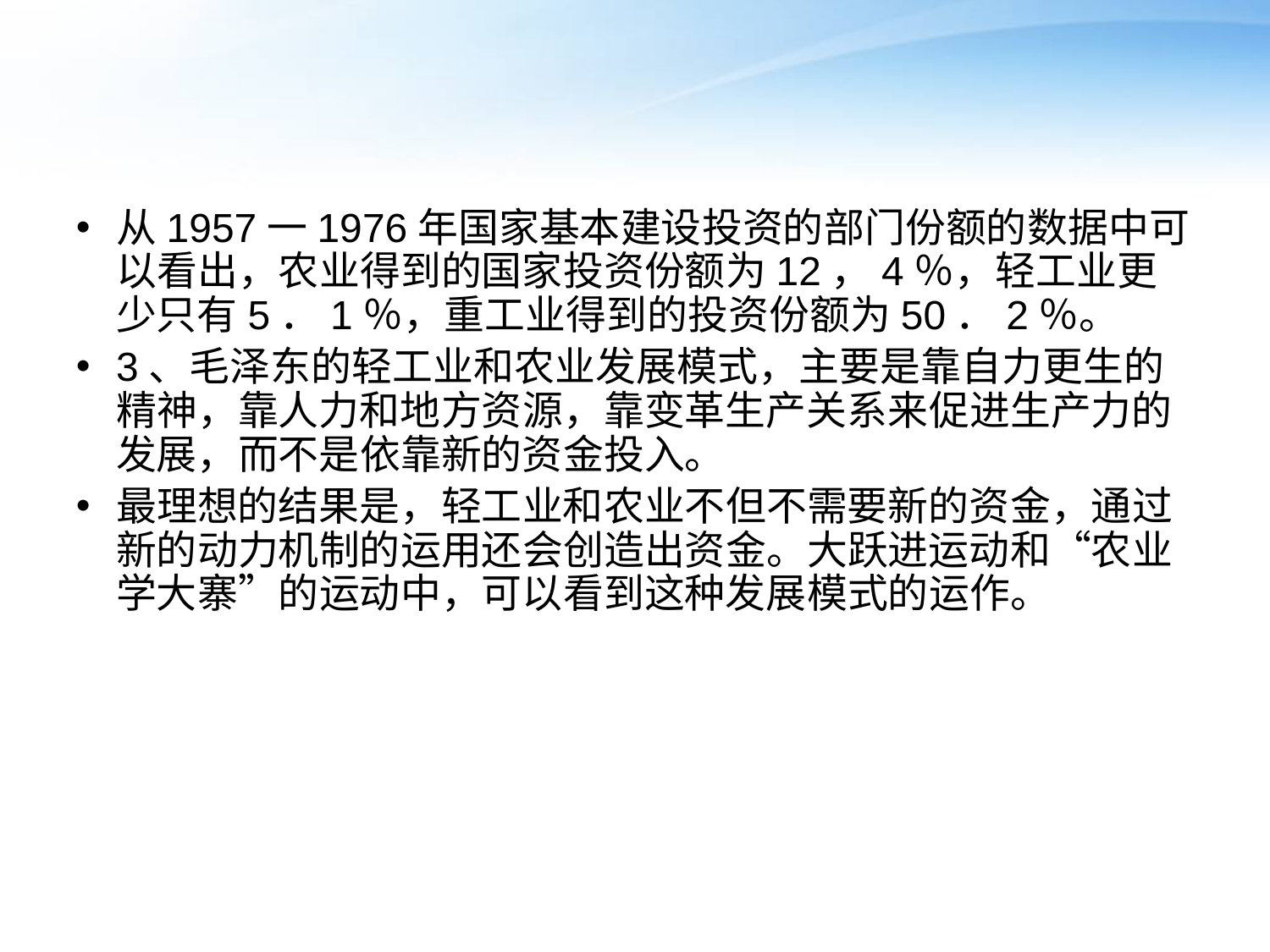

#
从1957一1976年国家基本建设投资的部门份额的数据中可以看出，农业得到的国家投资份额为12，4％，轻工业更少只有5．1％，重工业得到的投资份额为50．2％。
3、毛泽东的轻工业和农业发展模式，主要是靠自力更生的精神，靠人力和地方资源，靠变革生产关系来促进生产力的发展，而不是依靠新的资金投入。
最理想的结果是，轻工业和农业不但不需要新的资金，通过新的动力机制的运用还会创造出资金。大跃进运动和“农业学大寨”的运动中，可以看到这种发展模式的运作。